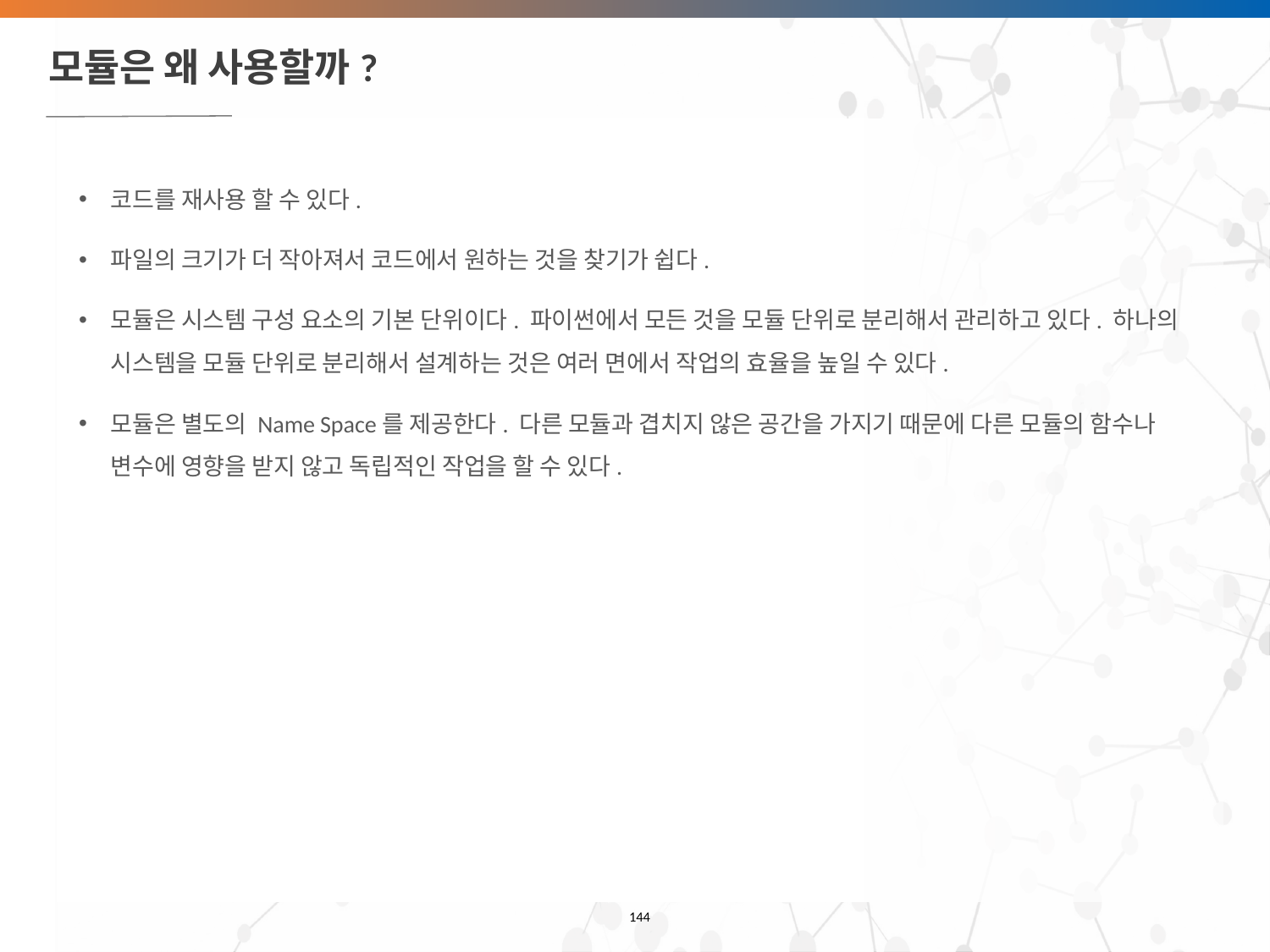

# 모듈은 왜 사용할까?
코드를 재사용 할 수 있다.
파일의 크기가 더 작아져서 코드에서 원하는 것을 찾기가 쉽다.
모듈은 시스템 구성 요소의 기본 단위이다. 파이썬에서 모든 것을 모듈 단위로 분리해서 관리하고 있다. 하나의 시스템을 모듈 단위로 분리해서 설계하는 것은 여러 면에서 작업의 효율을 높일 수 있다.
모듈은 별도의 Name Space를 제공한다. 다른 모듈과 겹치지 않은 공간을 가지기 때문에 다른 모듈의 함수나 변수에 영향을 받지 않고 독립적인 작업을 할 수 있다.
144